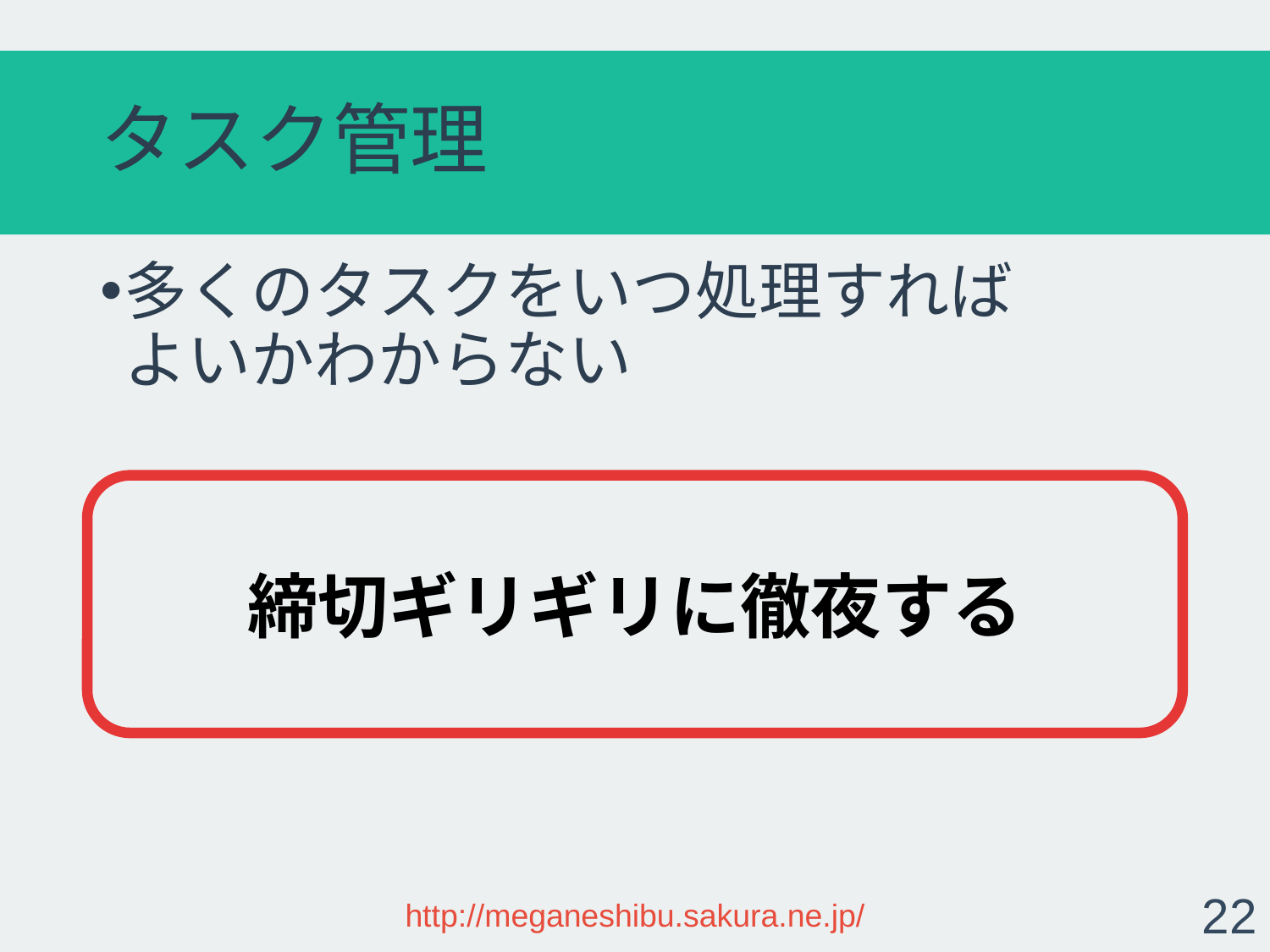

# タスク管理
多くのタスクをいつ処理すれば
よいかわからない
締切ギリギリに徹夜する
http://meganeshibu.sakura.ne.jp/
22